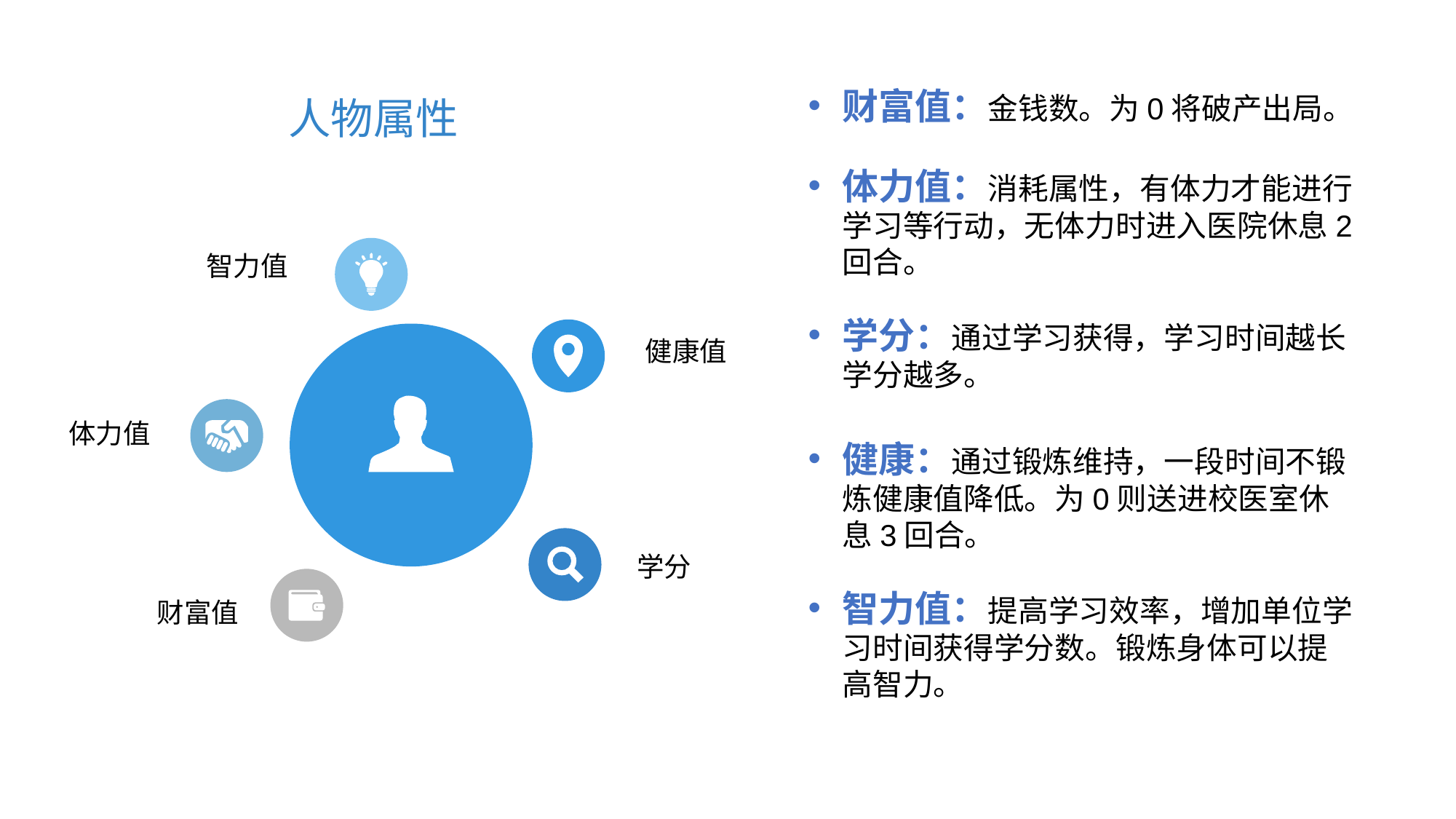

财富值：金钱数。为0将破产出局。

体力值：消耗属性，有体力才能进行学习等行动，无体力时进入医院休息2回合。

学分：通过学习获得，学习时间越长学分越多。

健康：通过锻炼维持，一段时间不锻炼健康值降低。为0则送进校医室休息3回合。

智力值：提高学习效率，增加单位学习时间获得学分数。锻炼身体可以提高智力。
人物属性

智力值

健康值

体力值

学分

财富值